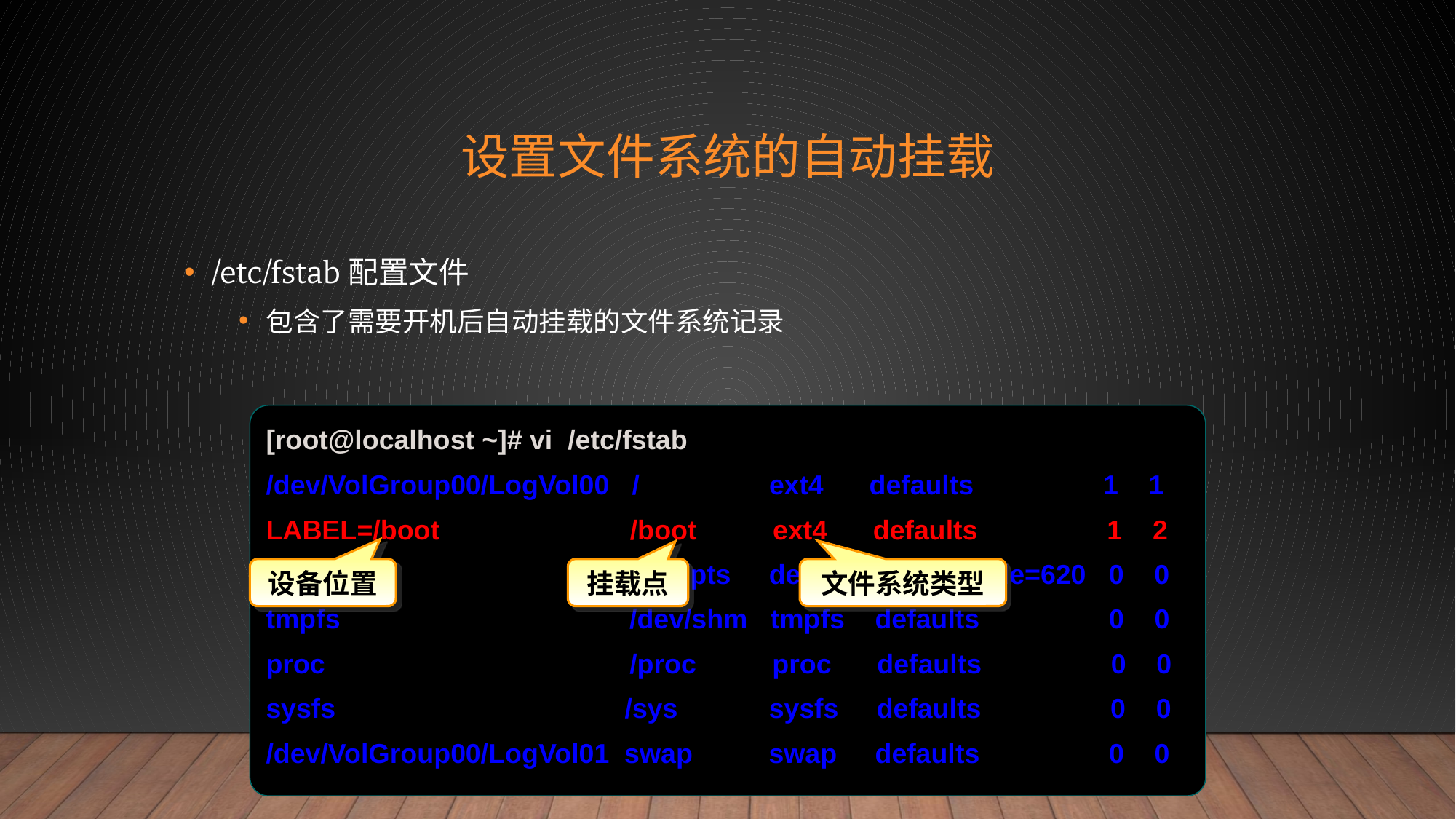

74
# 设置文件系统的自动挂载
/etc/fstab配置文件
包含了需要开机后自动挂载的文件系统记录
[root@localhost ~]# vi  /etc/fstab
/dev/VolGroup00/LogVol00   /                 ext4      defaults                 1    1
LABEL=/boot                         /boot          ext4      defaults                 1    2
devpts                                    /dev/pts     devpts  gid=5,mode=620   0    0
tmpfs                                      /dev/shm   tmpfs    defaults                 0    0
proc                                        /proc          proc      defaults                 0    0
sysfs                                      /sys            sysfs     defaults                 0    0
/dev/VolGroup00/LogVol01  swap          swap     defaults                 0    0
设备位置
挂载点
文件系统类型